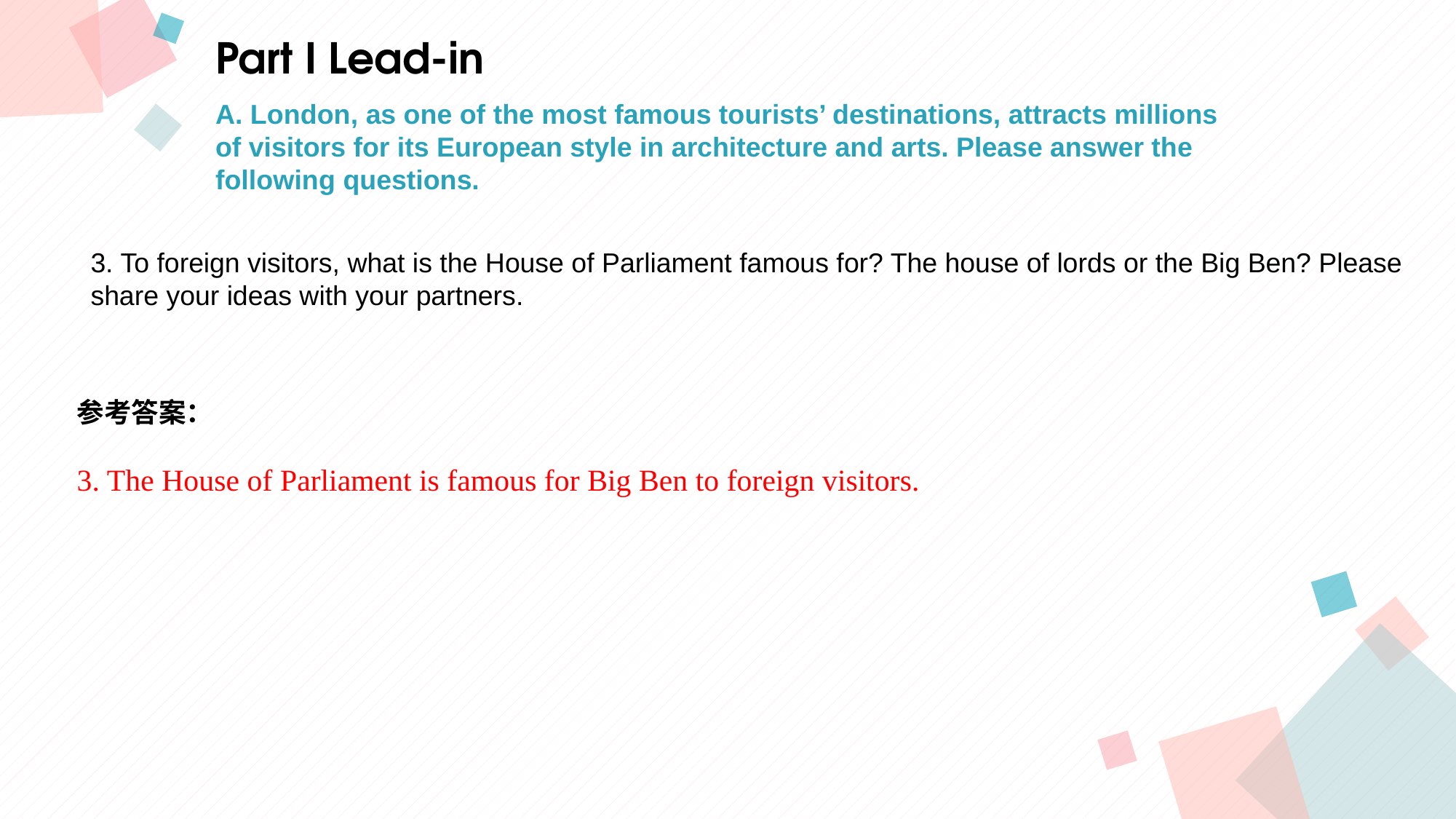

Part I Lead-in
A. London, as one of the most famous tourists’ destinations, attracts millions
of visitors for its European style in architecture and arts. Please answer the
following questions.
3. To foreign visitors, what is the House of Parliament famous for? The house of lords or the Big Ben? Please share your ideas with your partners.
参考答案：

3. The House of Parliament is famous for Big Ben to foreign visitors.